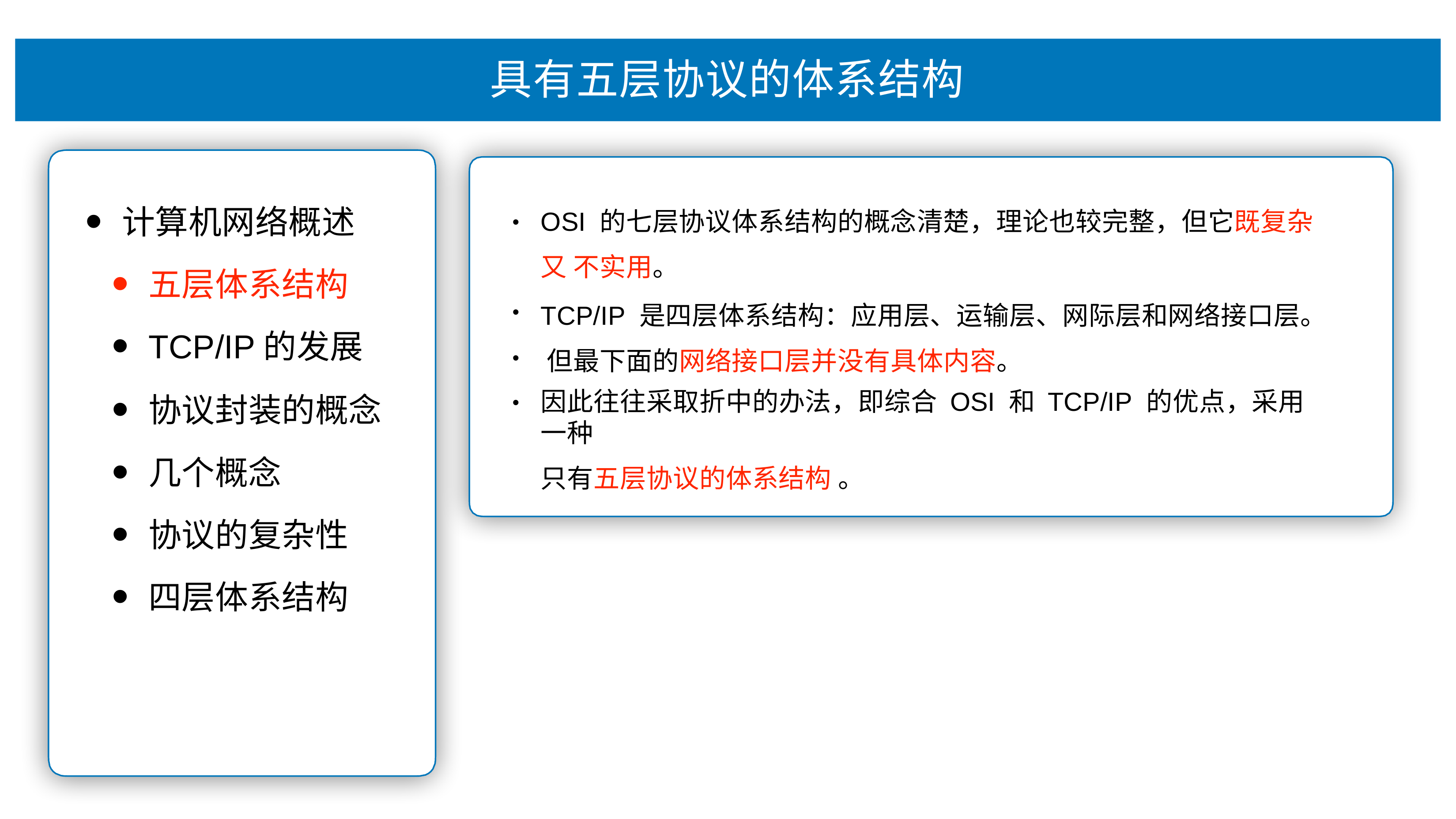

# 具有五层协议的体系结构

OSI 的七层协议体系结构的概念清楚，理论也较完整，但它既复杂⼜ 不实⽤。
TCP/IP 是四层体系结构：应⽤层、运输层、⽹际层和⽹络接⼝层。 但最下⾯的⽹络接⼝层并没有具体内容。
因此往往采取折中的办法，即综合 OSI 和 TCP/IP 的优点，采⽤⼀种
只有五层协议的体系结构 。
计算机⽹络概述
五层体系结构
TCP/IP的发展
协议封装的概念
⼏个概念
协议的复杂性
四层体系结构
•
•
•
•